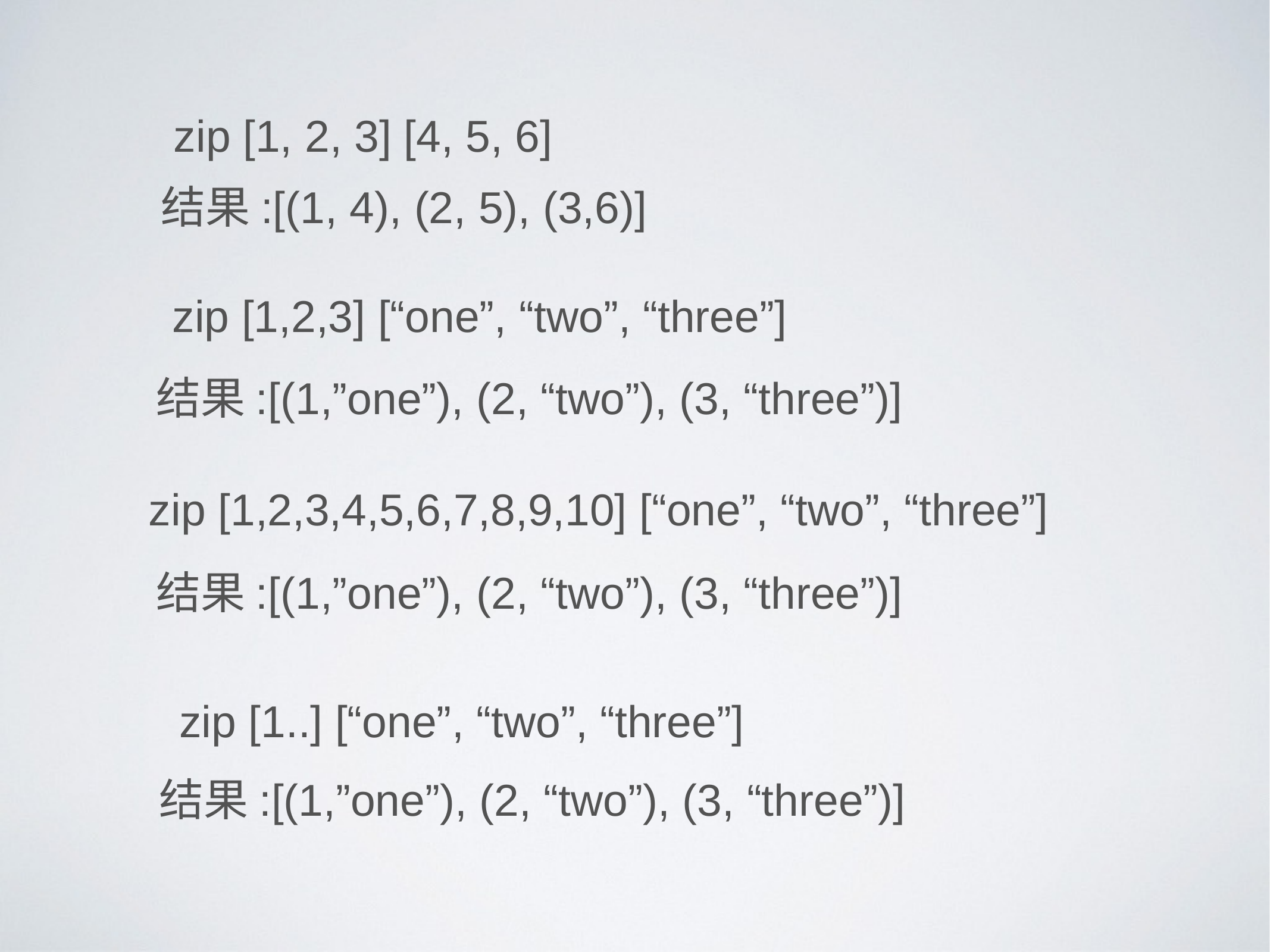

zip [1, 2, 3] [4, 5, 6]
结果:[(1, 4), (2, 5), (3,6)]
zip [1,2,3] [“one”, “two”, “three”]
结果:[(1,”one”), (2, “two”), (3, “three”)]
zip [1,2,3,4,5,6,7,8,9,10] [“one”, “two”, “three”]
结果:[(1,”one”), (2, “two”), (3, “three”)]
zip [1..] [“one”, “two”, “three”]
结果:[(1,”one”), (2, “two”), (3, “three”)]